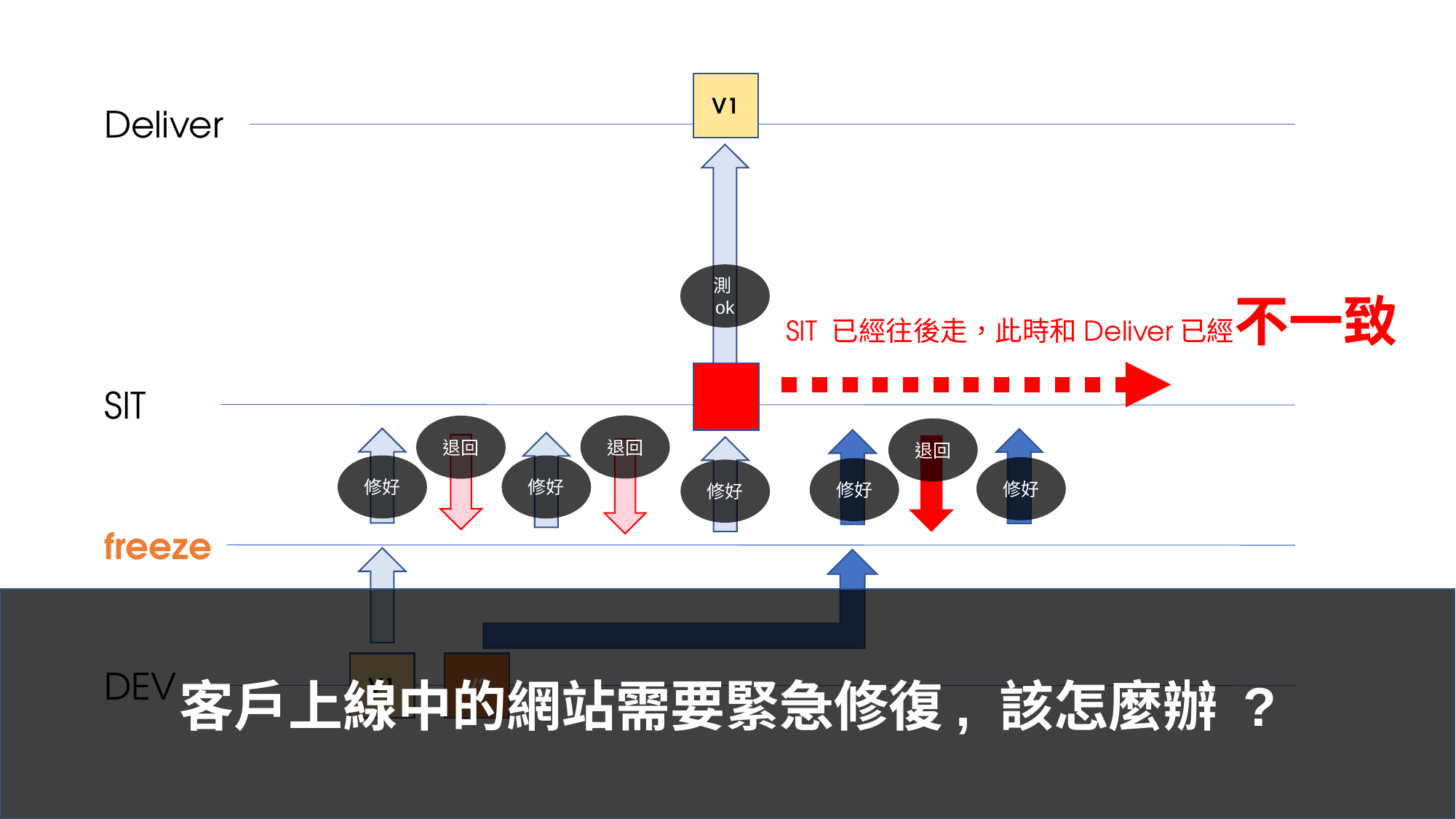

V1
Deliver

測ok
SIT 已經往後走，此時和Deliver已經不一致

SIT
退回
退回
退回

修好
修好
修好
修好
修好
freeze

客戶上線中的網站需要緊急修復, 該怎麼辦 ?
V1
V2
DEV